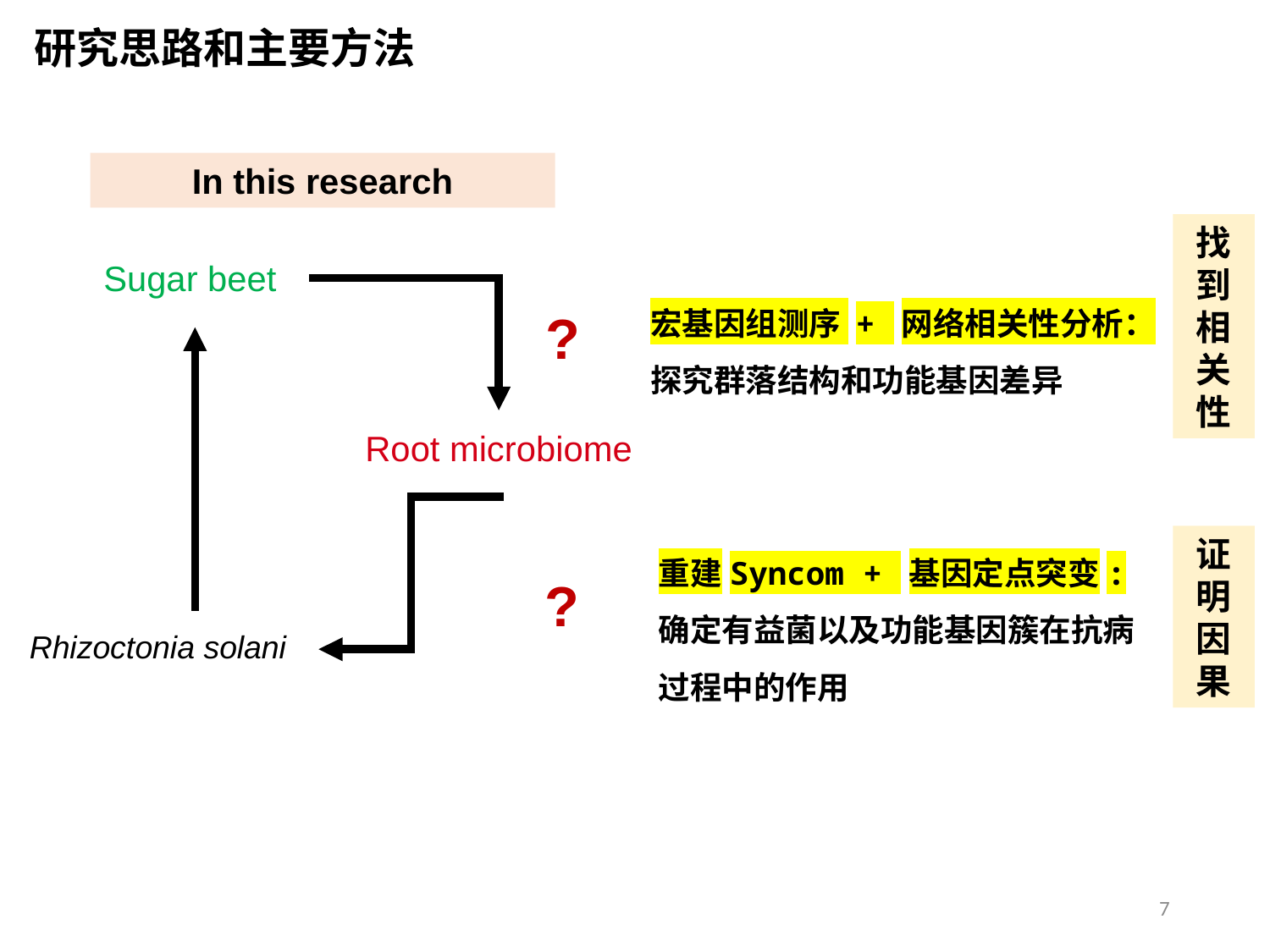

研究思路和主要方法
In this research
找到相关性
Sugar beet
宏基因组测序 + 网络相关性分析：
探究群落结构和功能基因差异
?
Root microbiome
证明因果
重建Syncom + 基因定点突变:
确定有益菌以及功能基因簇在抗病过程中的作用
?
Rhizoctonia solani
7